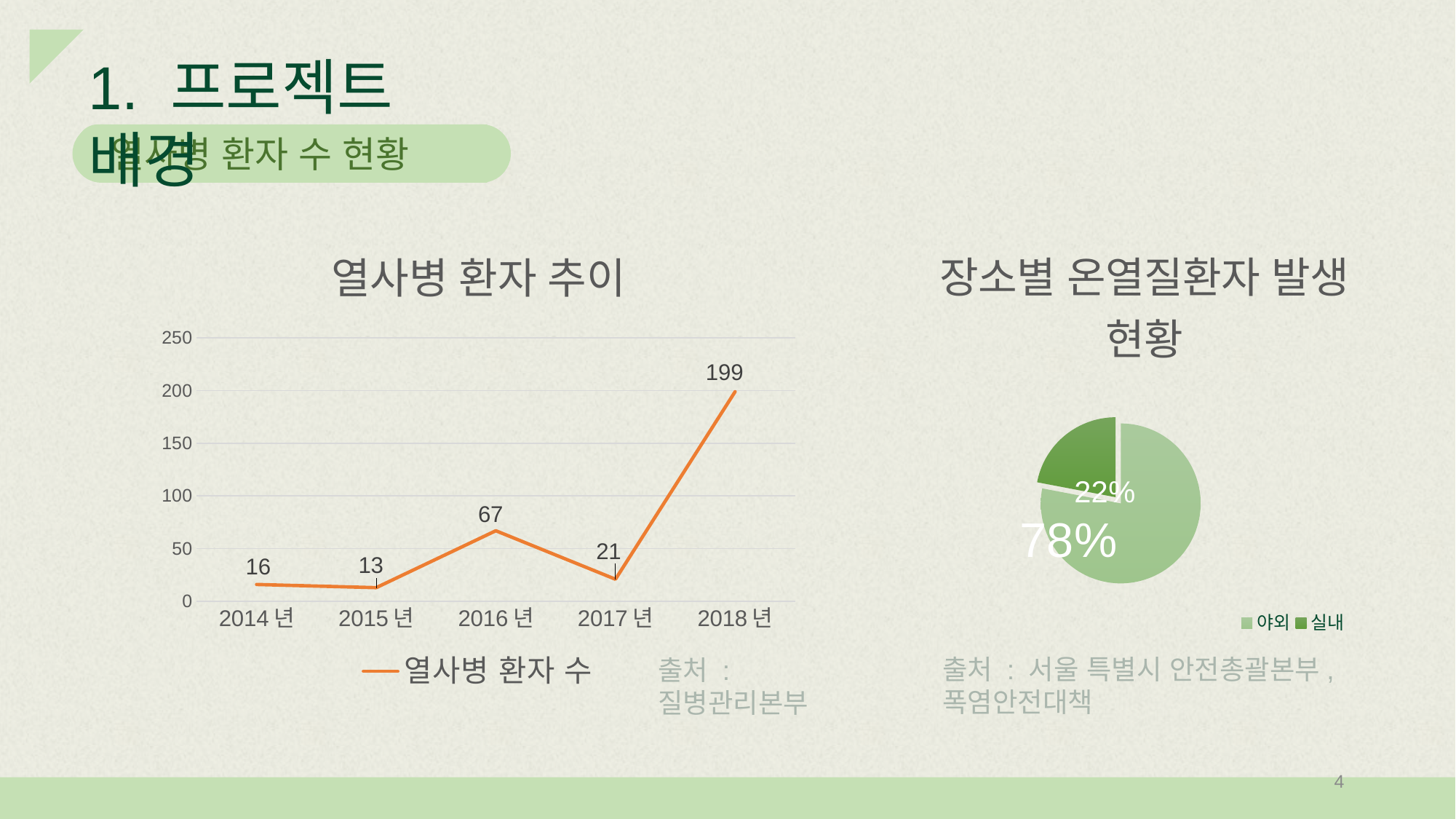

1. 프로젝트 배경

열사병 환자 수 현황

### Chart: 장소별 온열질환자 발생 현황

| Category | 장소별 온열질환자 발생 현황 |
|---|---|
| 야외 | 0.78 |
| 실내 | 0.22 |

### Chart: 열사병 환자 추이

| Category | 열사병 환자 수 |
|---|---|
| 2014년 | 16.0 |
| 2015년 | 13.0 |
| 2016년 | 67.0 |
| 2017년 | 21.0 |
| 2018년 | 199.0 |
출처 : 서울 특별시 안전총괄본부, 폭염안전대책
출처 : 질병관리본부
4